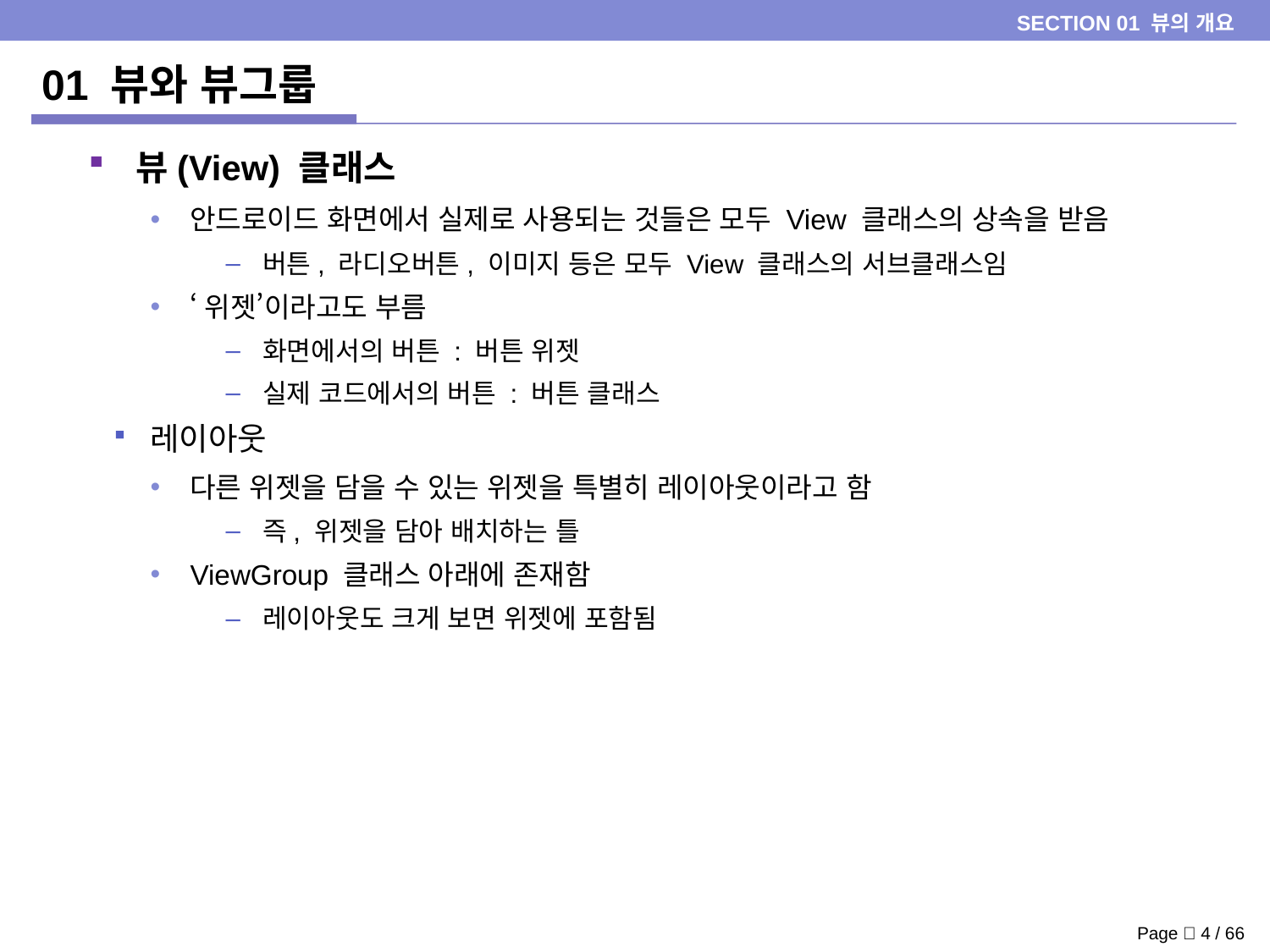

SECTION 01 뷰의 개요
# 01 뷰와 뷰그룹
뷰(View) 클래스
안드로이드 화면에서 실제로 사용되는 것들은 모두 View 클래스의 상속을 받음
버튼, 라디오버튼, 이미지 등은 모두 View 클래스의 서브클래스임
‘위젯’이라고도 부름
화면에서의 버튼 : 버튼 위젯
실제 코드에서의 버튼 : 버튼 클래스
레이아웃
다른 위젯을 담을 수 있는 위젯을 특별히 레이아웃이라고 함
즉, 위젯을 담아 배치하는 틀
ViewGroup 클래스 아래에 존재함
레이아웃도 크게 보면 위젯에 포함됨